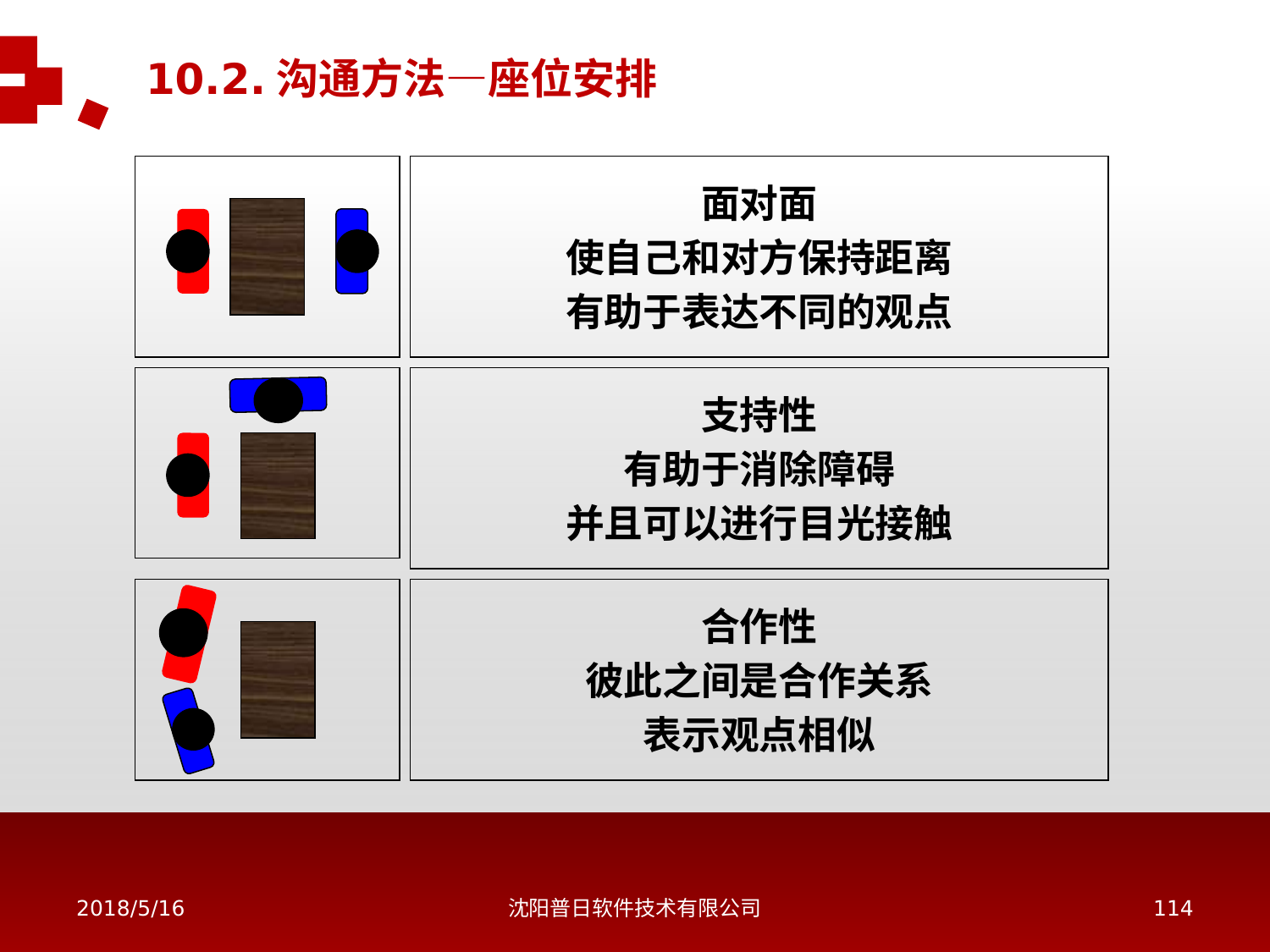

10.2.沟通方法—座位安排

面对面
使自己和对方保持距离
有助于表达不同的观点

支持性
有助于消除障碍
并且可以进行目光接触

合作性
彼此之间是合作关系
表示观点相似

2018/5/16
沈阳普日软件技术有限公司
114